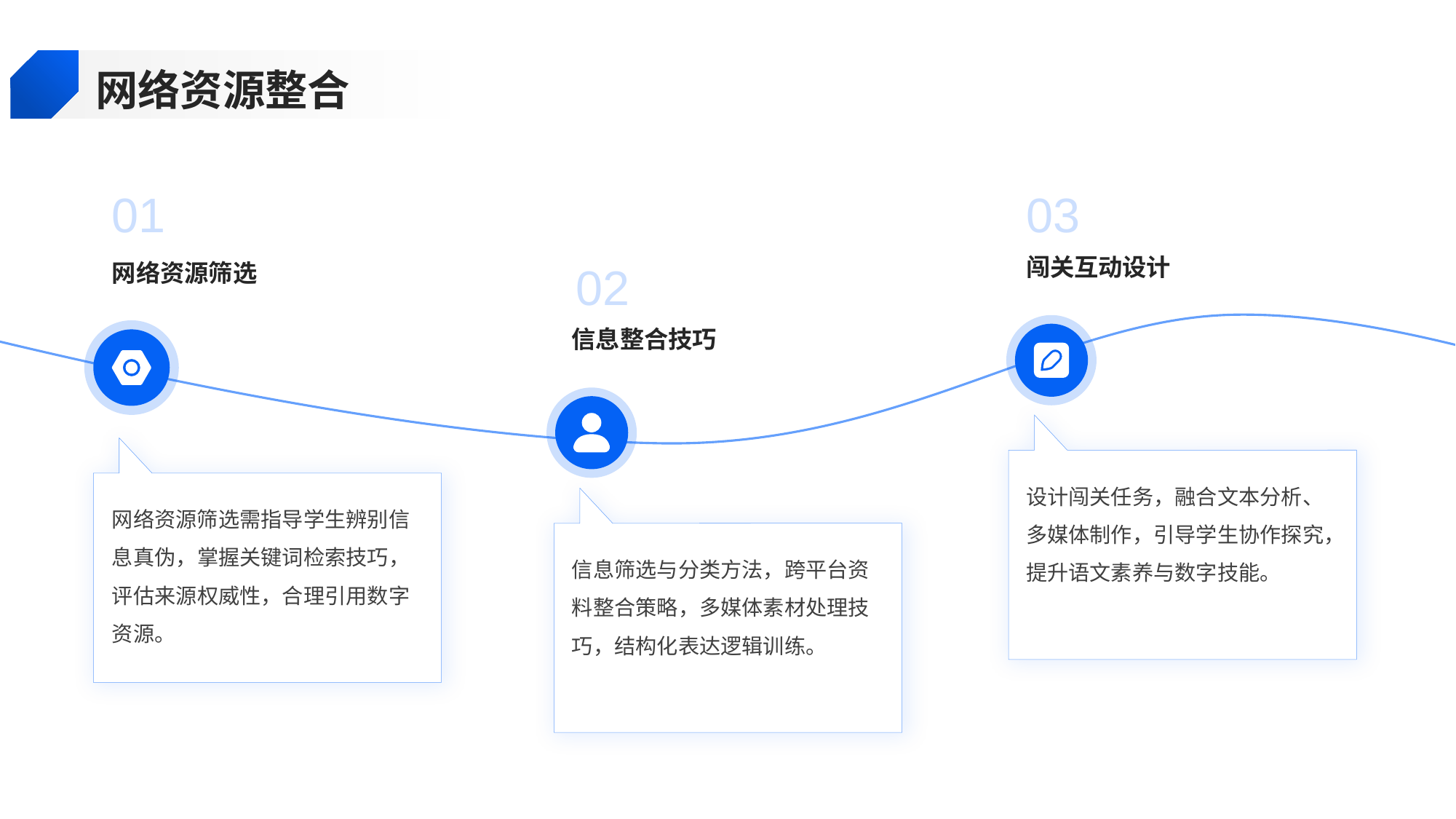

网络资源整合
01
03
闯关互动设计
网络资源筛选
02

信息整合技巧

设计闯关任务，融合文本分析、多媒体制作，引导学生协作探究，提升语文素养与数字技能。

网络资源筛选需指导学生辨别信息真伪，掌握关键词检索技巧，评估来源权威性，合理引用数字资源。
信息筛选与分类方法，跨平台资料整合策略，多媒体素材处理技巧，结构化表达逻辑训练。